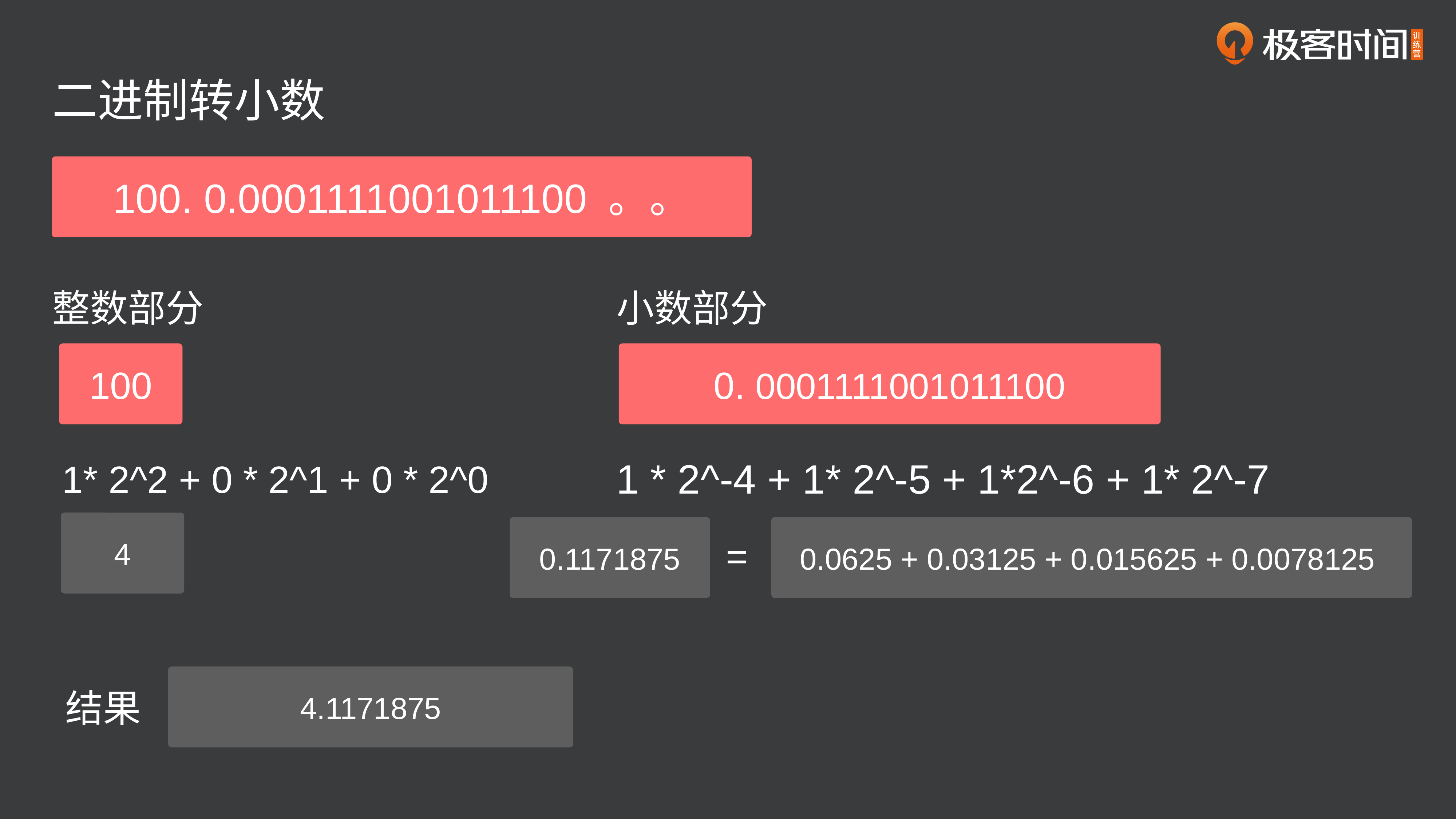

二进制转小数
100. 0.0001111001011100 。。
整数部分
小数部分
100
0. 0001111001011100
1* 2^2 + 0 * 2^1 + 0 * 2^0
1 * 2^-4 + 1* 2^-5 + 1*2^-6 + 1* 2^-7
4
0.1171875
0.0625 + 0.03125 + 0.015625 + 0.0078125
=
4.1171875
结果